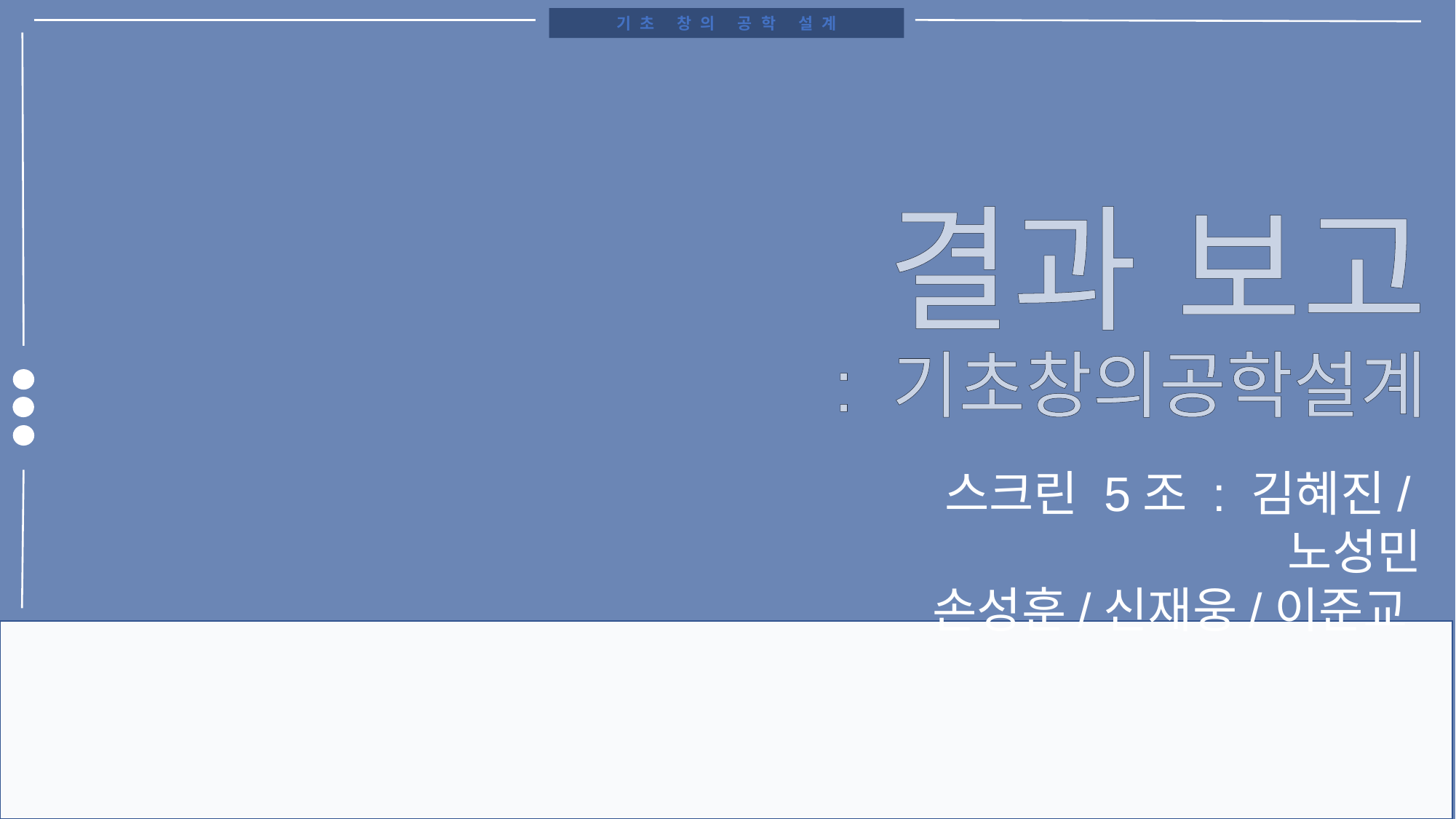

기초 창의 공학 설계
결과 보고
: 기초창의공학설계

 스크린 5조 : 김혜진/노성민
손성훈/신재웅/이준교